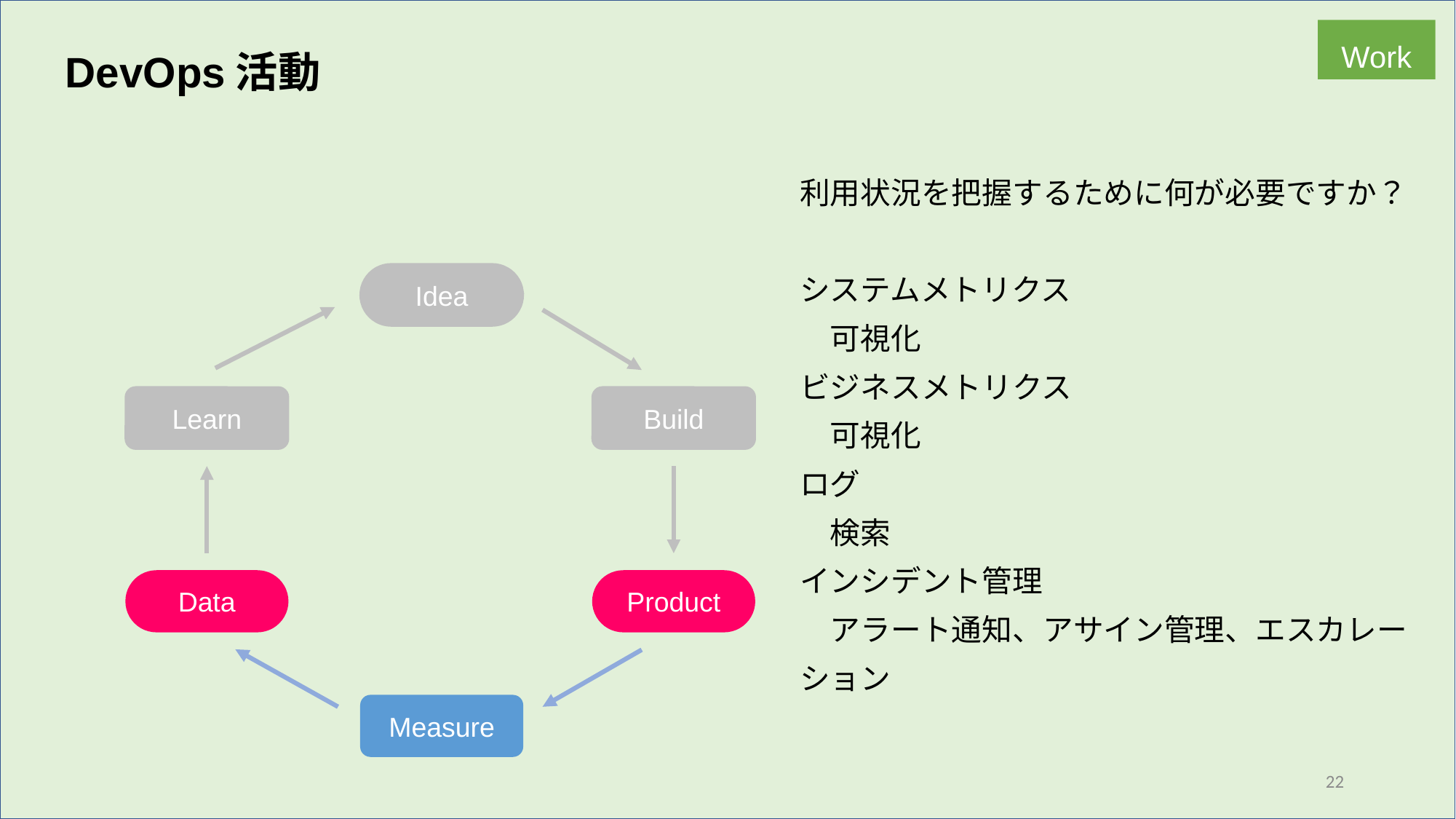

Work
DevOps活動
利用状況を把握するために何が必要ですか？

システムメトリクス
　可視化
ビジネスメトリクス
　可視化
ログ
　検索
インシデント管理
　アラート通知、アサイン管理、エスカレーション
Idea
Learn
Build
Data
Product
Measure
22